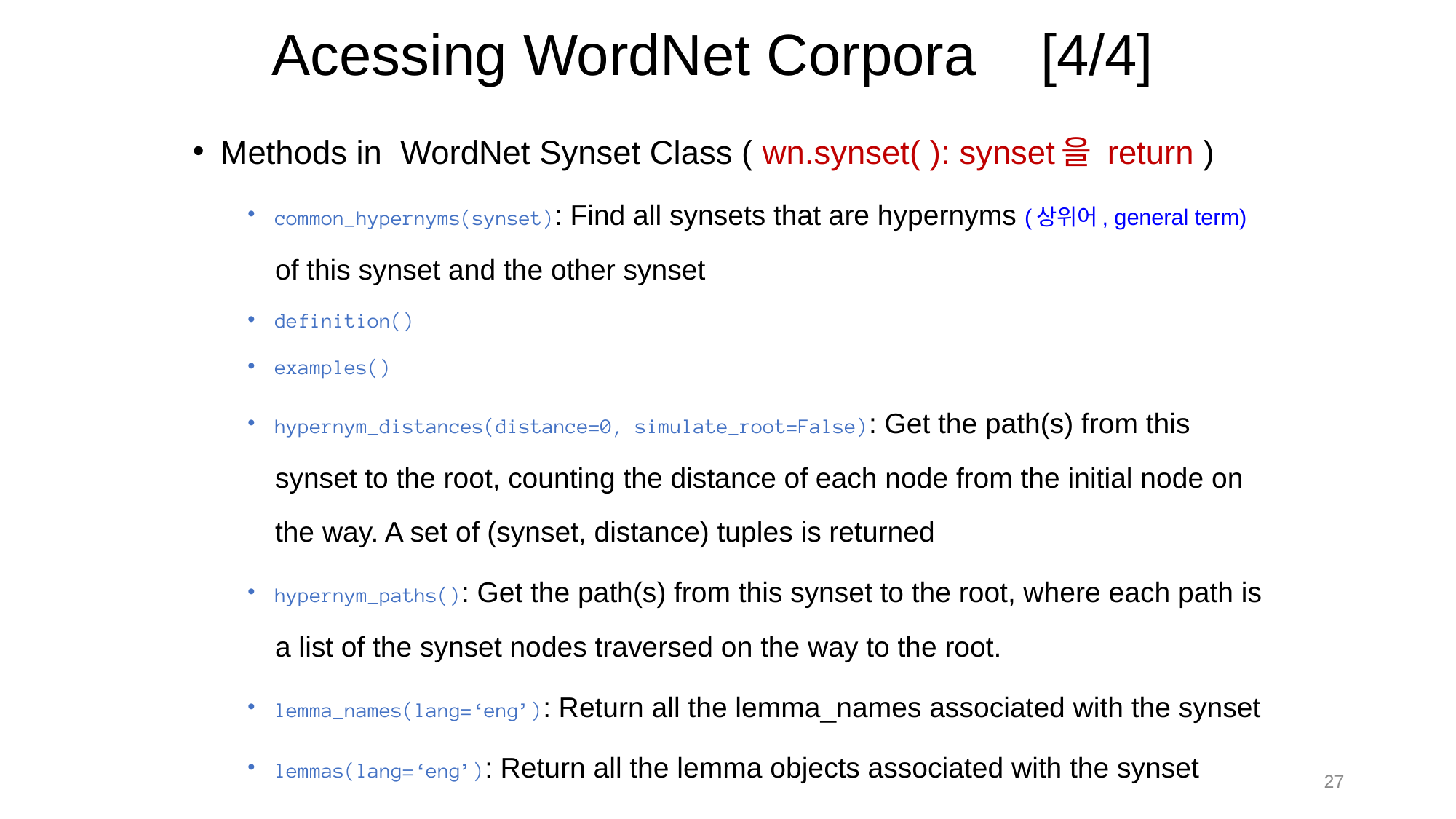

# Acessing WordNet Corpora    [4/4]
Methods in  WordNet Synset Class ( wn.synset( ): synset을 return )
common_hypernyms(synset): Find all synsets that are hypernyms (상위어, general term) of this synset and the other synset
definition()
examples()
hypernym_distances(distance=0, simulate_root=False): Get the path(s) from this synset to the root, counting the distance of each node from the initial node on the way. A set of (synset, distance) tuples is returned
hypernym_paths(): Get the path(s) from this synset to the root, where each path is a list of the synset nodes traversed on the way to the root.
lemma_names(lang=‘eng’): Return all the lemma_names associated with the synset
lemmas(lang=‘eng’): Return all the lemma objects associated with the synset

27